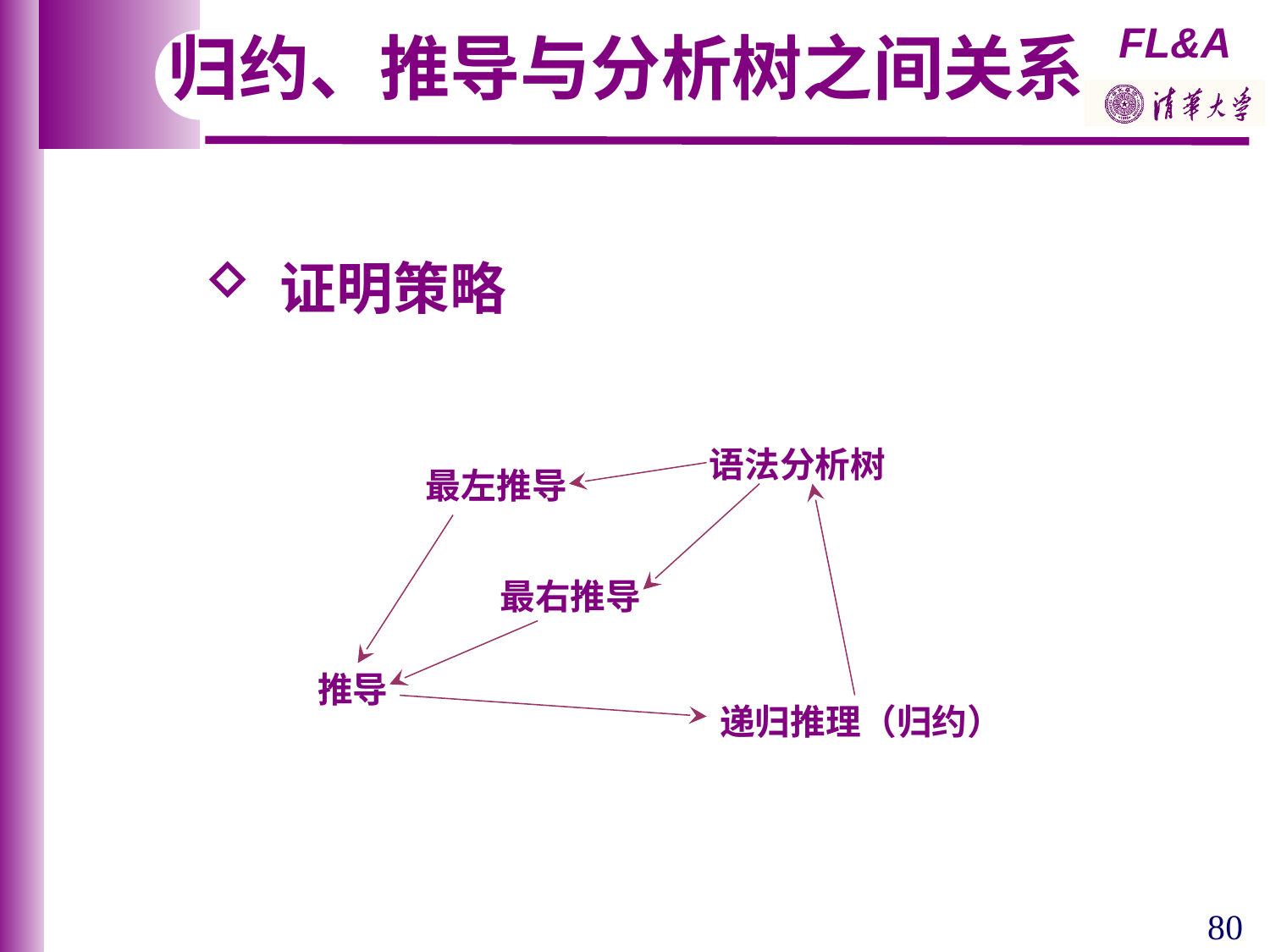

归约、推导与分析树之间关系
 证明策略
语法分析树

最左推导

最右推导

推导
递归推理（归约）

80